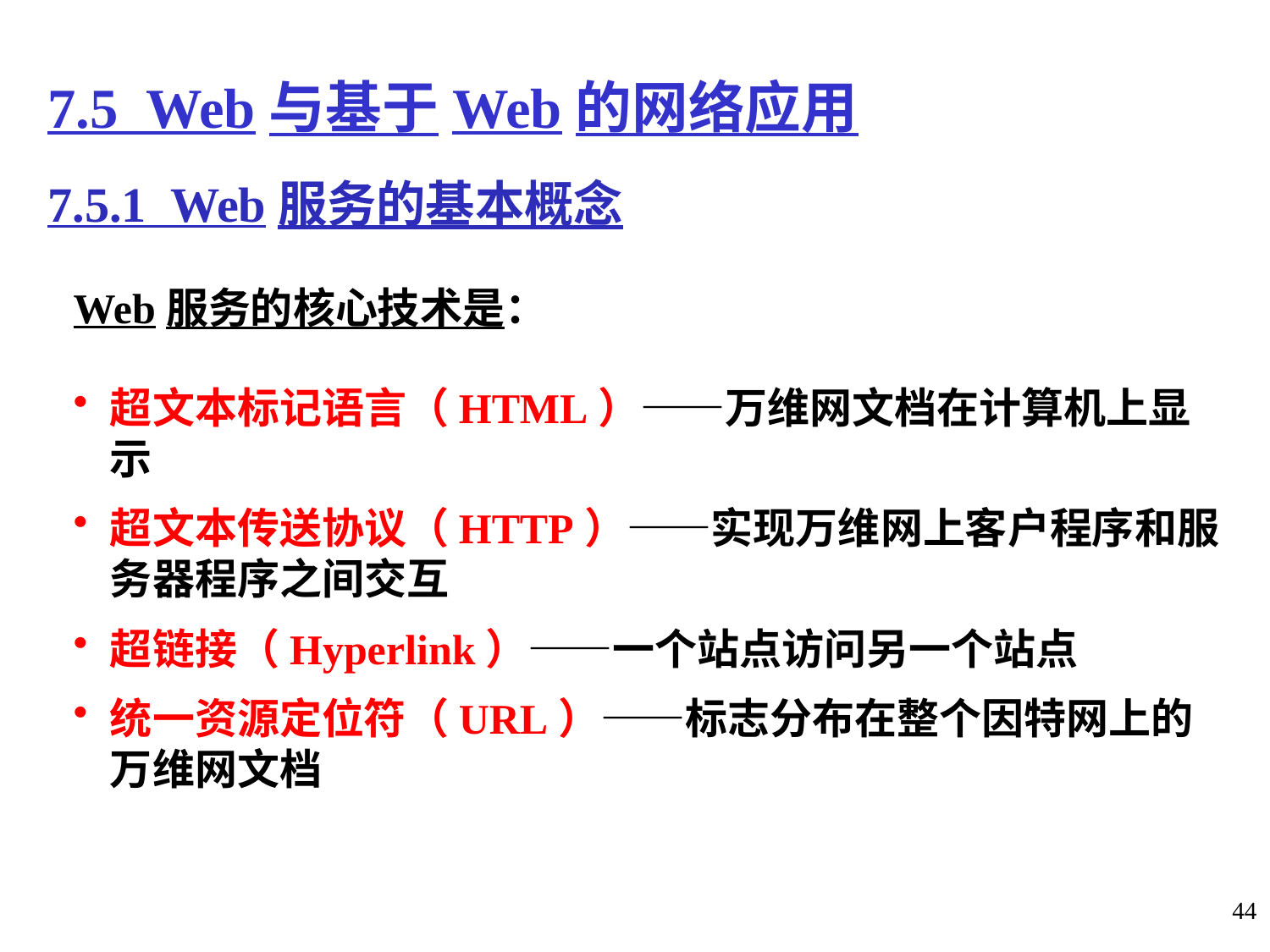

# 7.5  Web与基于Web的网络应用
7.5.1  Web服务的基本概念

Web服务的核心技术是：

超文本标记语言（HTML）——万维网文档在计算机上显示
超文本传送协议（HTTP）——实现万维网上客户程序和服务器程序之间交互
超链接（Hyperlink）——一个站点访问另一个站点
统一资源定位符（URL）——标志分布在整个因特网上的万维网文档
44